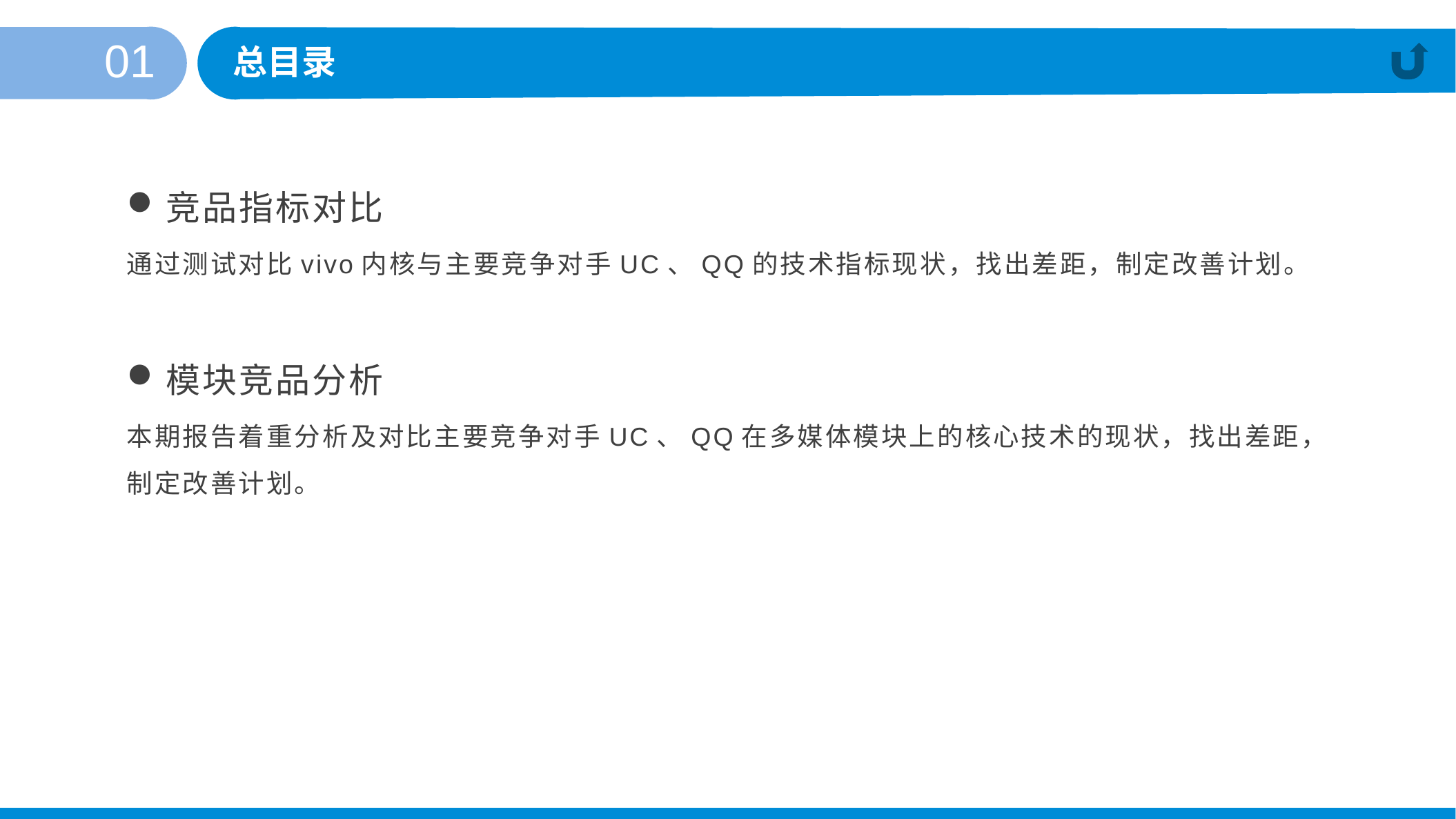

01

总目录

竞品指标对比
通过测试对比vivo内核与主要竞争对手UC、QQ的技术指标现状，找出差距，制定改善计划。

模块竞品分析
本期报告着重分析及对比主要竞争对手UC、QQ在多媒体模块上的核心技术的现状，找出差距，制定改善计划。